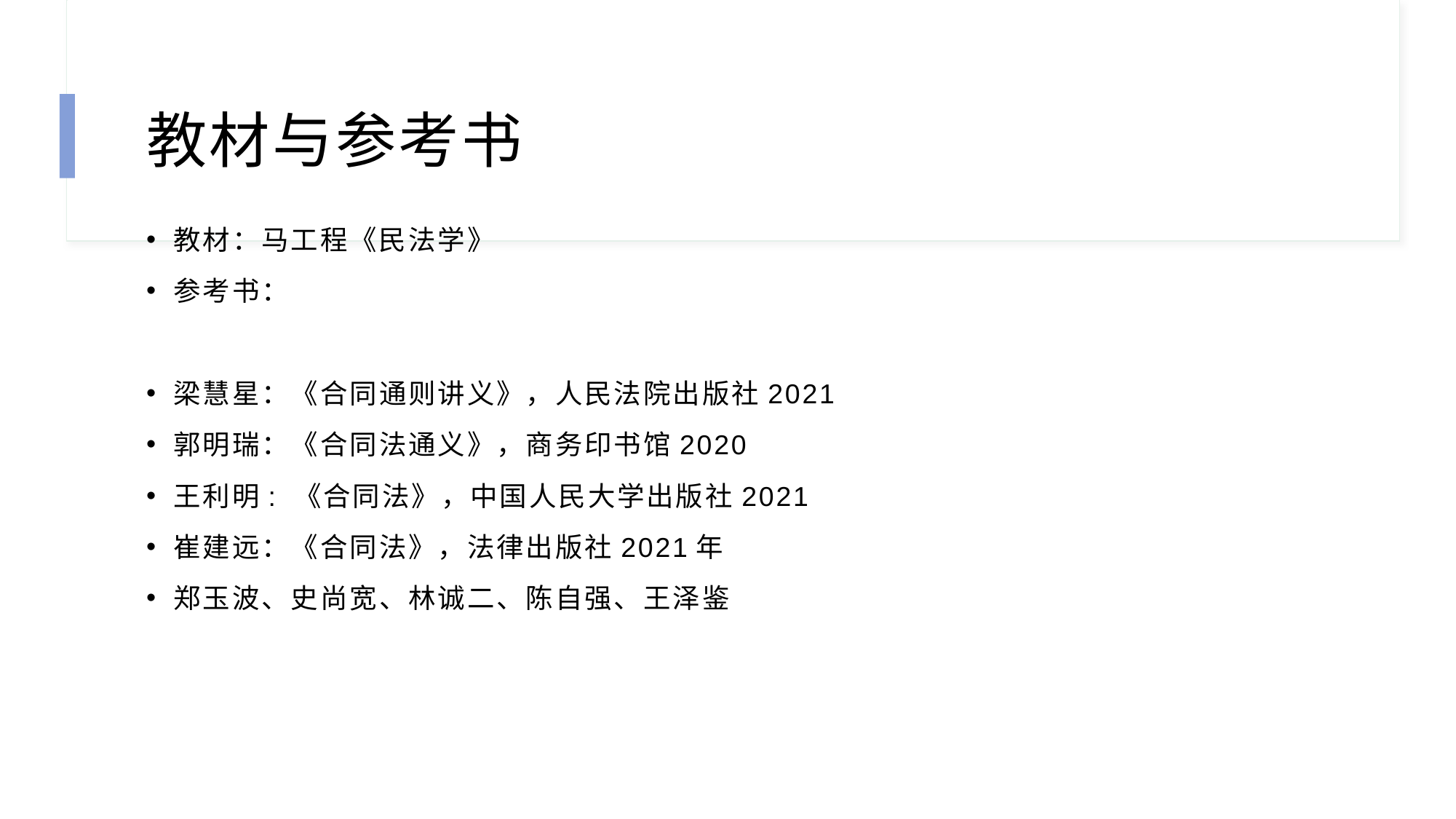

# 教材与参考书
教材：马工程《民法学》
参考书：

梁慧星：《合同通则讲义》，人民法院出版社2021
郭明瑞：《合同法通义》，商务印书馆2020
王利明: 《合同法》，中国人民大学出版社2021
崔建远：《合同法》，法律出版社2021年
郑玉波、史尚宽、林诚二、陈自强、王泽鉴